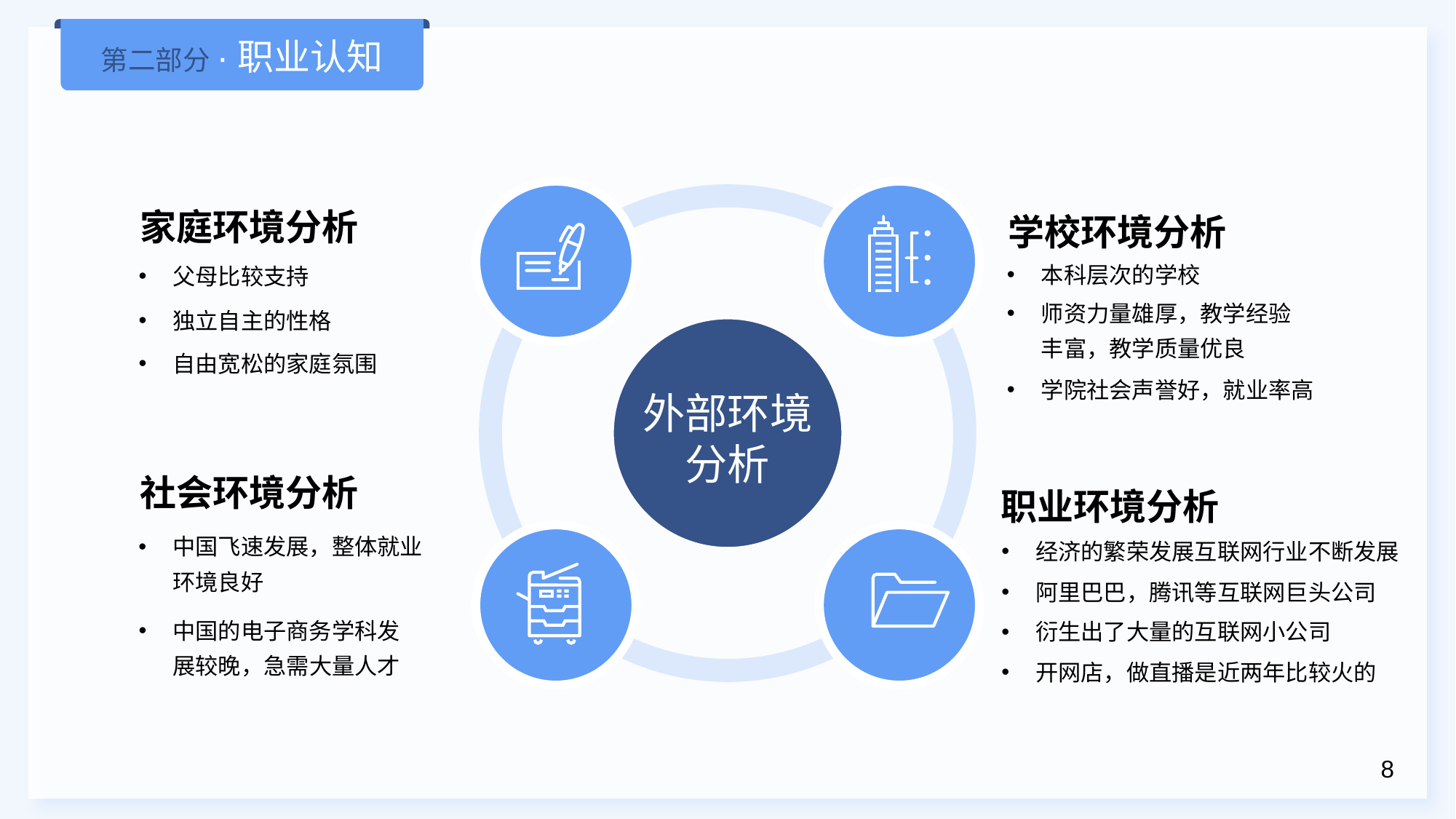

第二部分·职业认知

家庭环境分析
学校环境分析

本科层次的学校
父母比较支持
师资力量雄厚，教学经验丰富，教学质量优良
独立自主的性格
自由宽松的家庭氛围
学院社会声誉好，就业率高
外部环境
分析
社会环境分析
职业环境分析
中国飞速发展，整体就业环境良好
经济的繁荣发展互联网行业不断发展

阿里巴巴，腾讯等互联网巨头公司

中国的电子商务学科发展较晚，急需大量人才
衍生出了大量的互联网小公司
开网店，做直播是近两年比较火的
8